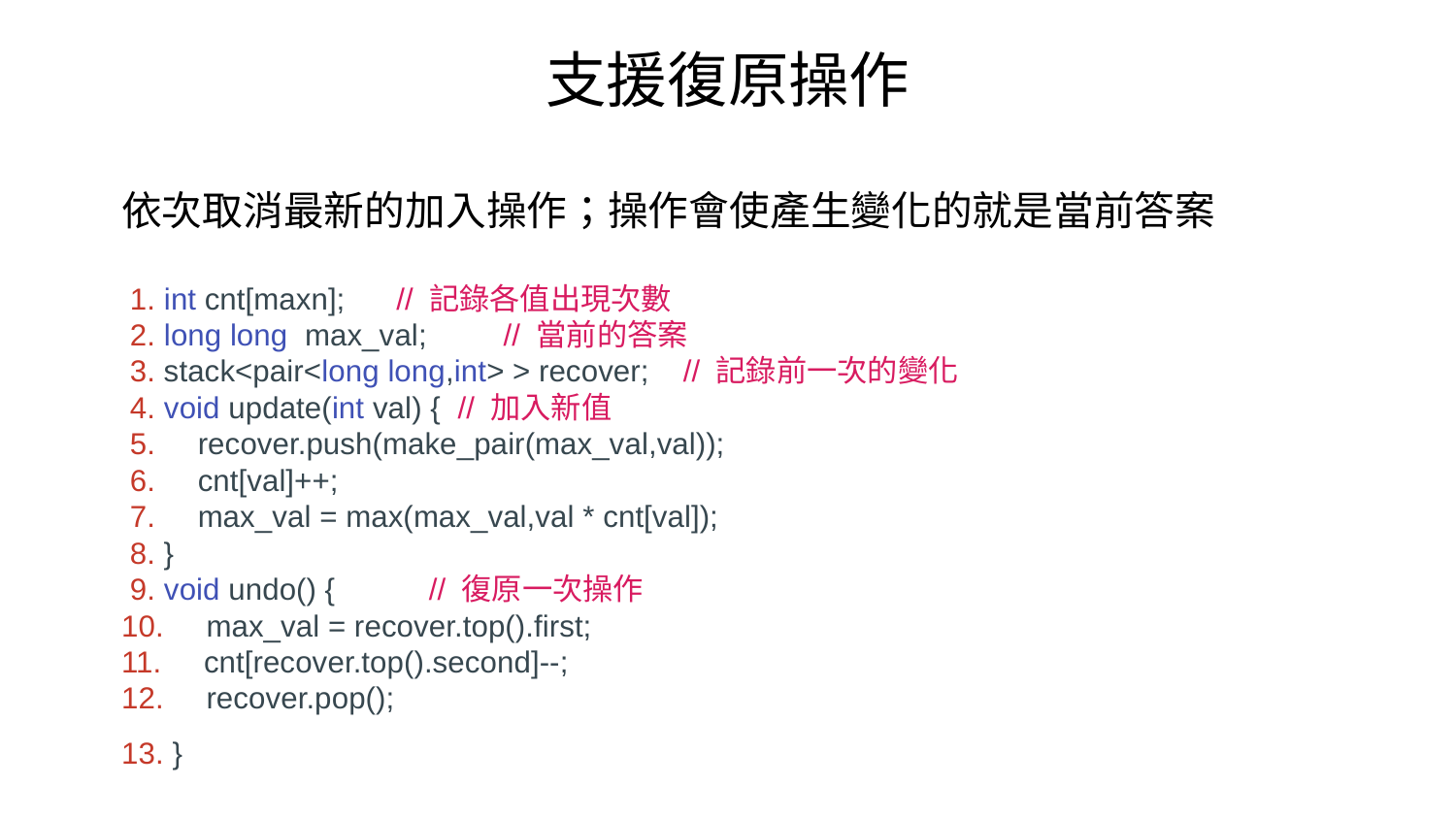

支援復原操作
依次取消最新的加入操作；操作會使產生變化的就是當前答案
 1. int cnt[maxn];      // 記錄各值出現次數
 2. long long  max_val;         // 當前的答案
 3. stack<pair<long long,int> > recover;    // 記錄前一次的變化
 4. void update(int val) {  // 加入新值
 5.     recover.push(make_pair(max_val,val));
 6.     cnt[val]++;
 7.     max_val = max(max_val,val * cnt[val]);
 8. }
 9. void undo() {           // 復原一次操作
10.     max_val = recover.top().first;
11.     cnt[recover.top().second]--;
12.     recover.pop();
13. }